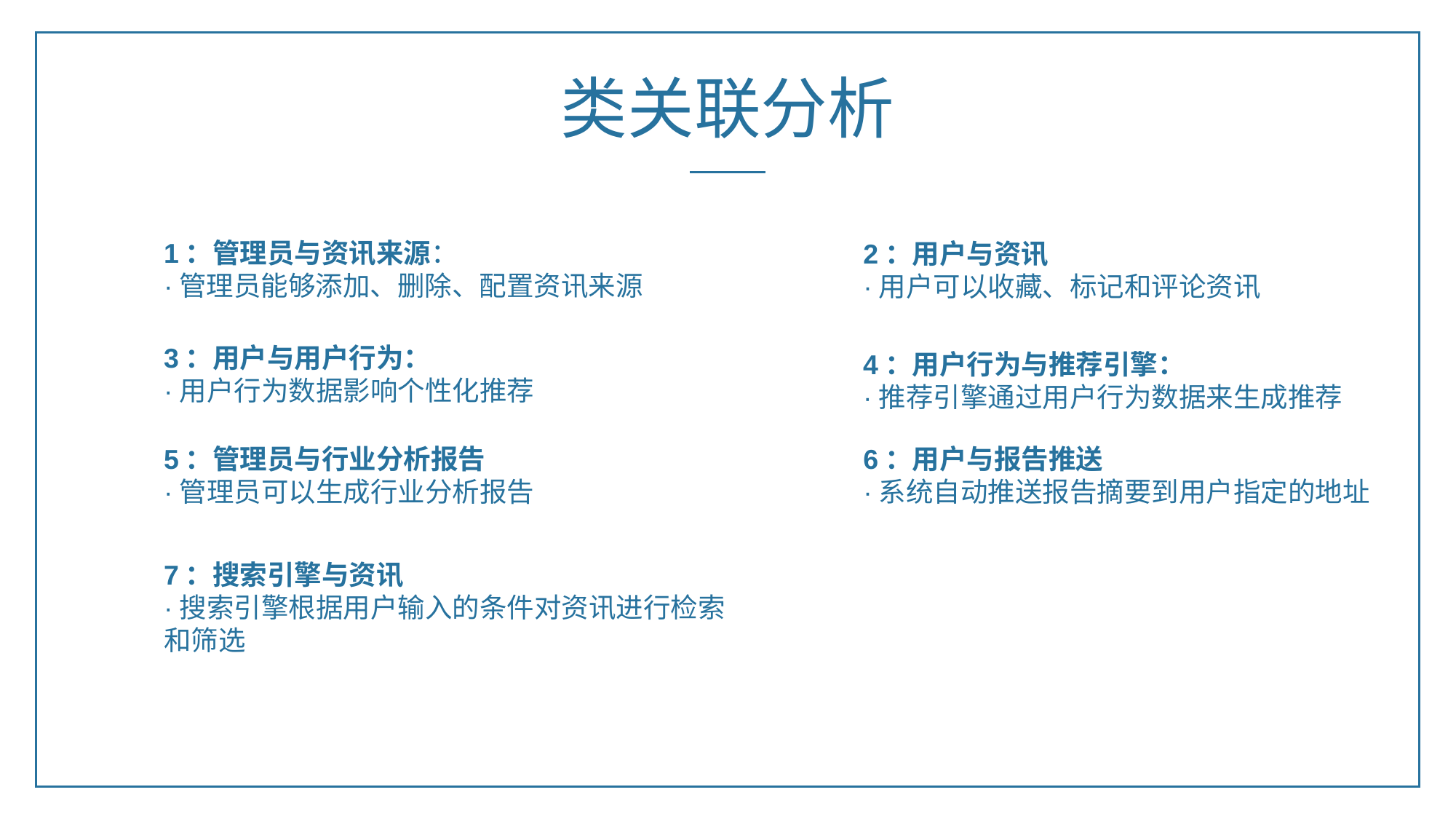

类关联分析
1：管理员与资讯来源：
·管理员能够添加、删除、配置资讯来源
2：用户与资讯
·用户可以收藏、标记和评论资讯
3：用户与用户行为：
·用户行为数据影响个性化推荐
4：用户行为与推荐引擎：
·推荐引擎通过用户行为数据来生成推荐
5：管理员与行业分析报告
·管理员可以生成行业分析报告
6：用户与报告推送
·系统自动推送报告摘要到用户指定的地址
7：搜索引擎与资讯
·搜索引擎根据用户输入的条件对资讯进行检索和筛选